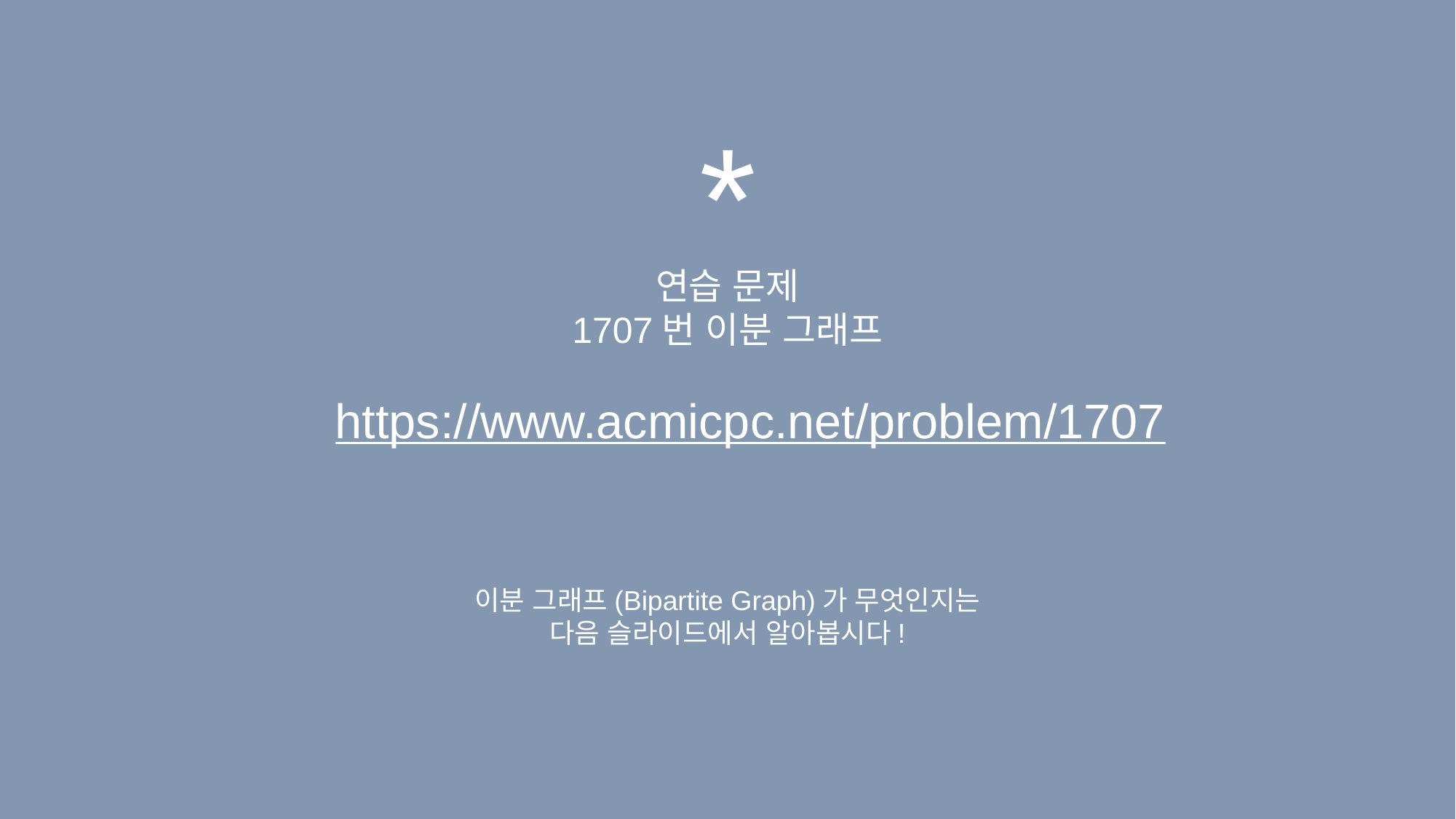

*
연습 문제
1707번 이분 그래프

https://www.acmicpc.net/problem/1707

이분 그래프(Bipartite Graph)가 무엇인지는
다음 슬라이드에서 알아봅시다!